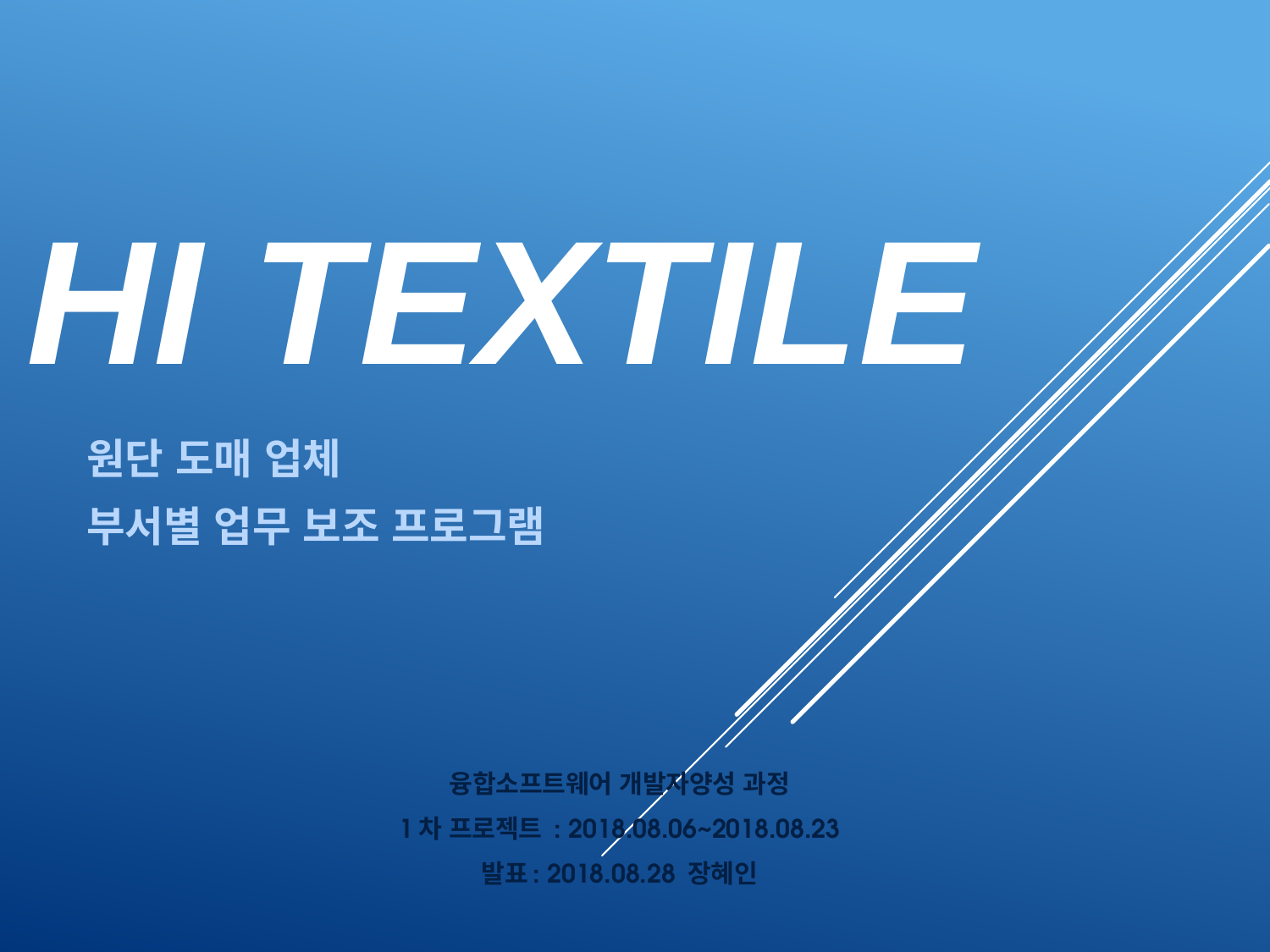

# Hi Textile
원단 도매 업체
부서별 업무 보조 프로그램

융합소프트웨어 개발자양성 과정
1차 프로젝트 : 2018.08.06~2018.08.23
발표: 2018.08.28 장혜인